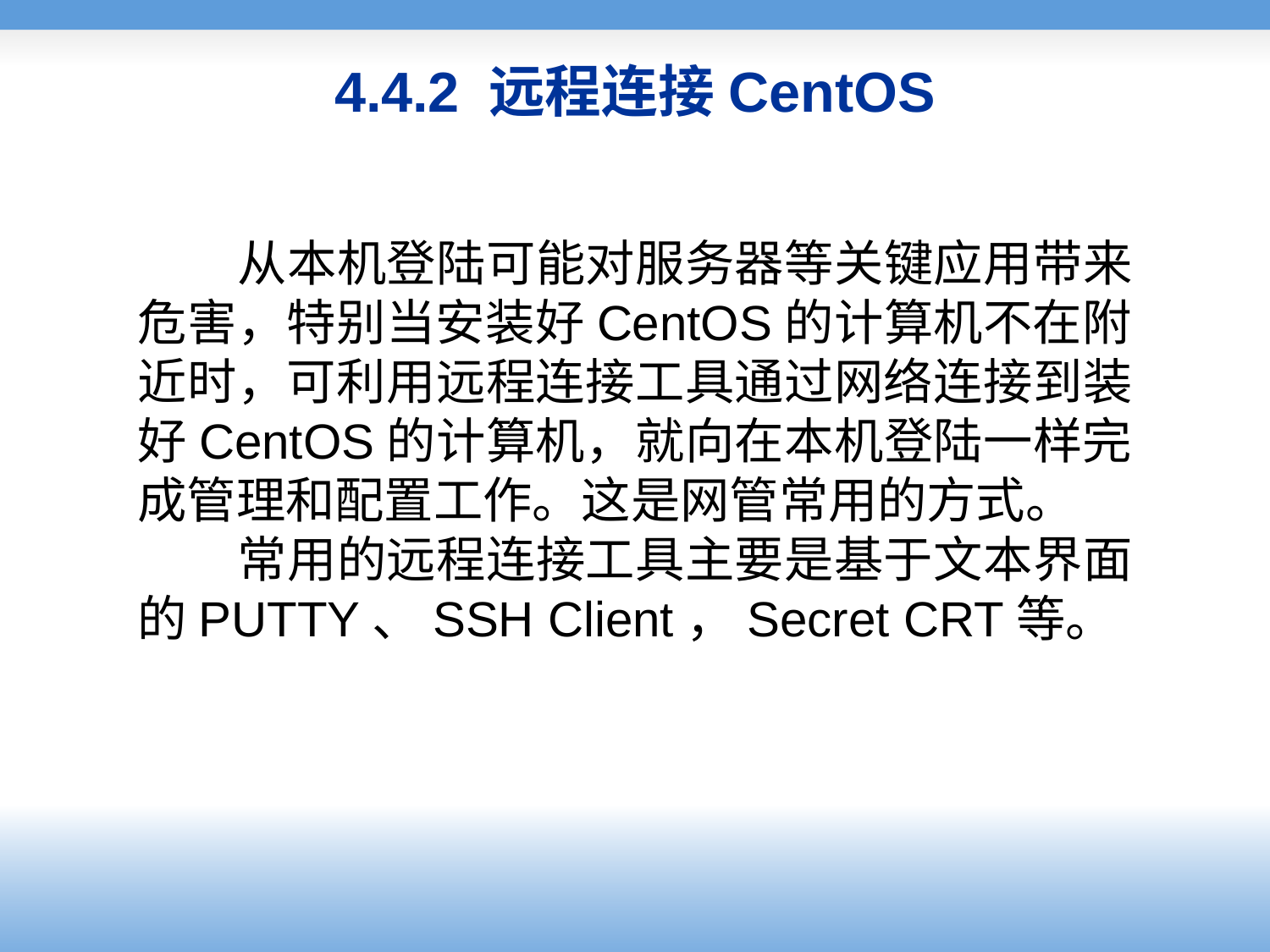

# 4.4.2 远程连接CentOS
从本机登陆可能对服务器等关键应用带来危害，特别当安装好CentOS的计算机不在附近时，可利用远程连接工具通过网络连接到装好CentOS的计算机，就向在本机登陆一样完成管理和配置工作。这是网管常用的方式。
常用的远程连接工具主要是基于文本界面的PUTTY、SSH Client，Secret CRT等。